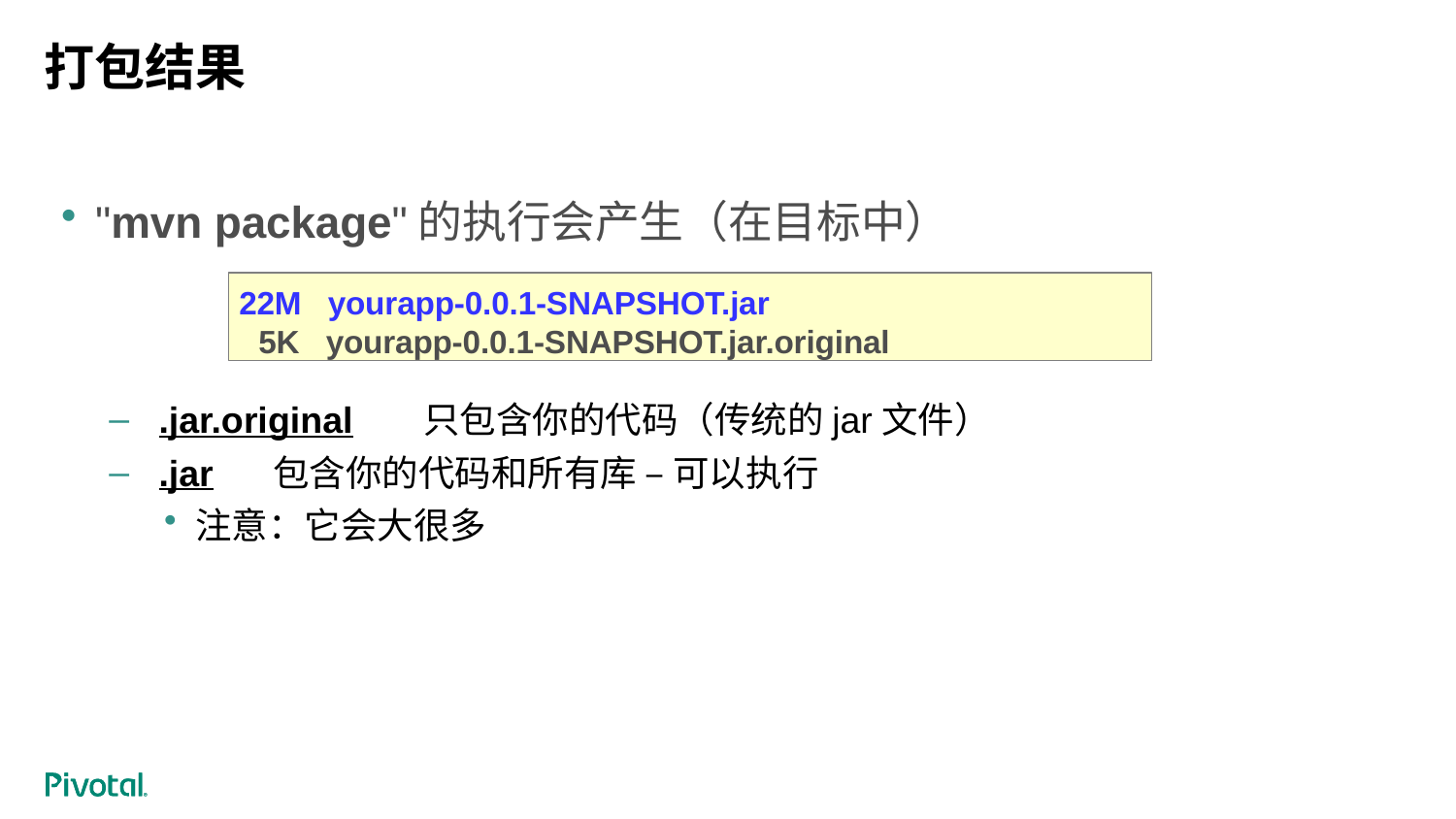

# 打包结果
"mvn package"的执行会产生（在目标中）
22M yourapp-0.0.1-SNAPSHOT.jar
5K yourapp-0.0.1-SNAPSHOT.jar.original
.jar.original      只包含你的代码（传统的jar文件）
.jar     包含你的代码和所有库 – 可以执行
注意：它会大很多